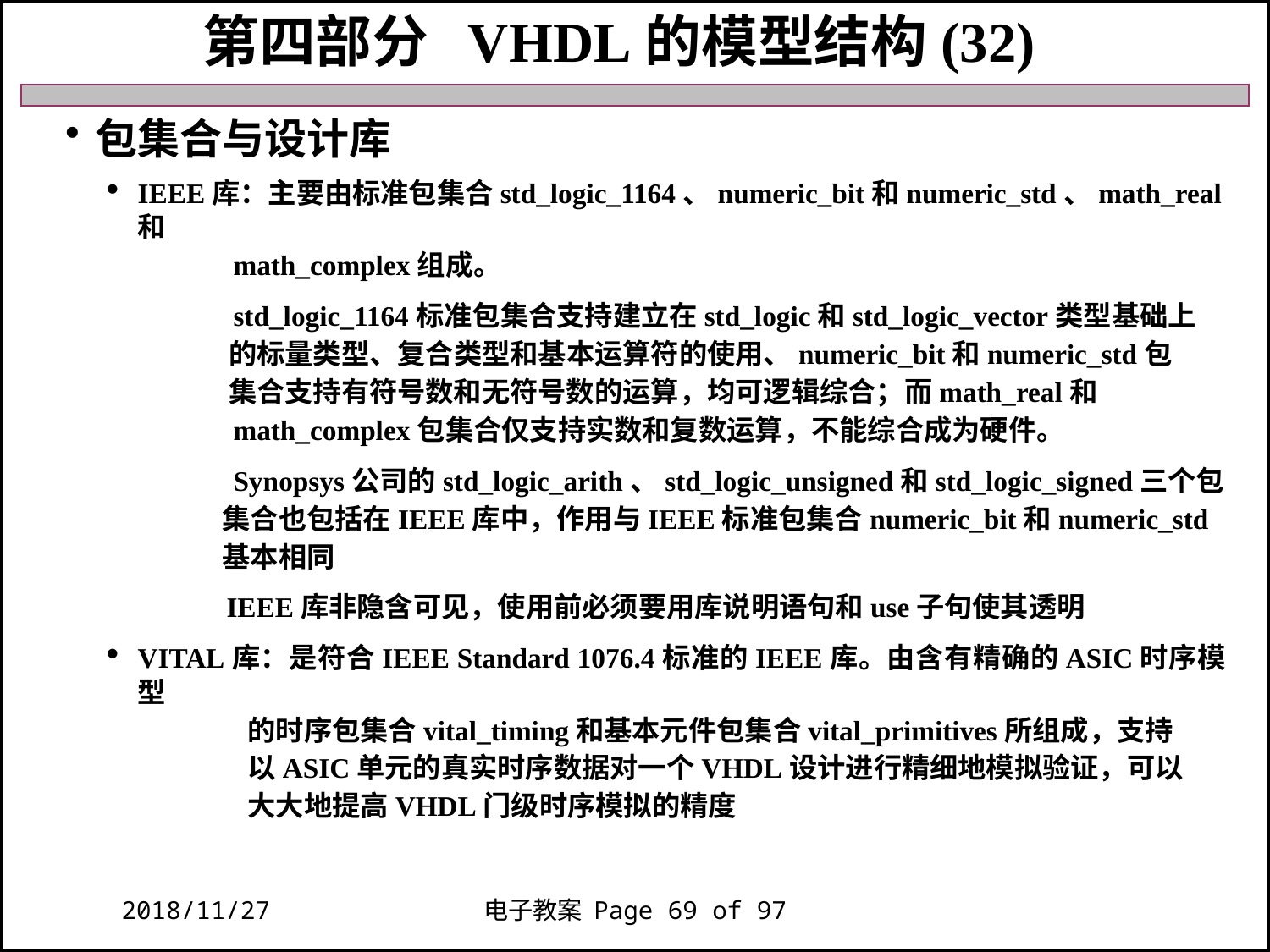

第四部分  VHDL的模型结构(32)

包集合与设计库
IEEE库：主要由标准包集合std_logic_1164、numeric_bit和numeric_std、math_real和
                  math_complex组成。
                  std_logic_1164标准包集合支持建立在std_logic和std_logic_vector类型基础上
                  的标量类型、复合类型和基本运算符的使用、numeric_bit和numeric_std包
                  集合支持有符号数和无符号数的运算，均可逻辑综合；而math_real和
                  math_complex包集合仅支持实数和复数运算，不能综合成为硬件。
                  Synopsys公司的std_logic_arith、std_logic_unsigned和std_logic_signed三个包
                 集合也包括在IEEE库中，作用与IEEE标准包集合numeric_bit和numeric_std
                 基本相同
                 IEEE库非隐含可见，使用前必须要用库说明语句和use子句使其透明
VITAL库：是符合IEEE Standard 1076.4标准的IEEE库。由含有精确的ASIC时序模型
                     的时序包集合vital_timing和基本元件包集合vital_primitives所组成，支持
                     以ASIC单元的真实时序数据对一个VHDL设计进行精细地模拟验证，可以
                     大大地提高VHDL门级时序模拟的精度

2018/11/27
电子教案 Page 69 of 97